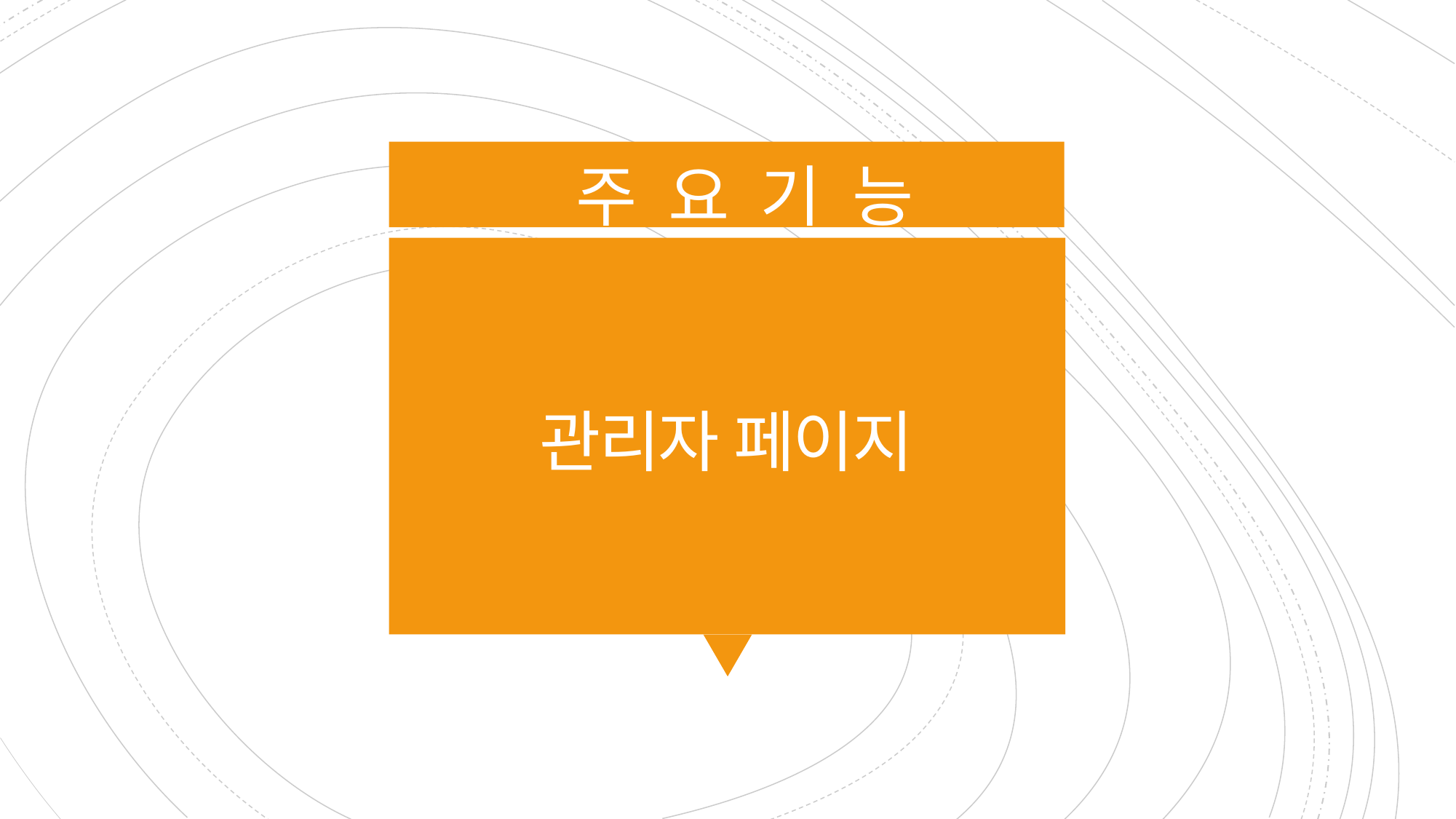

주  요  기  능
# 관리자 페이지